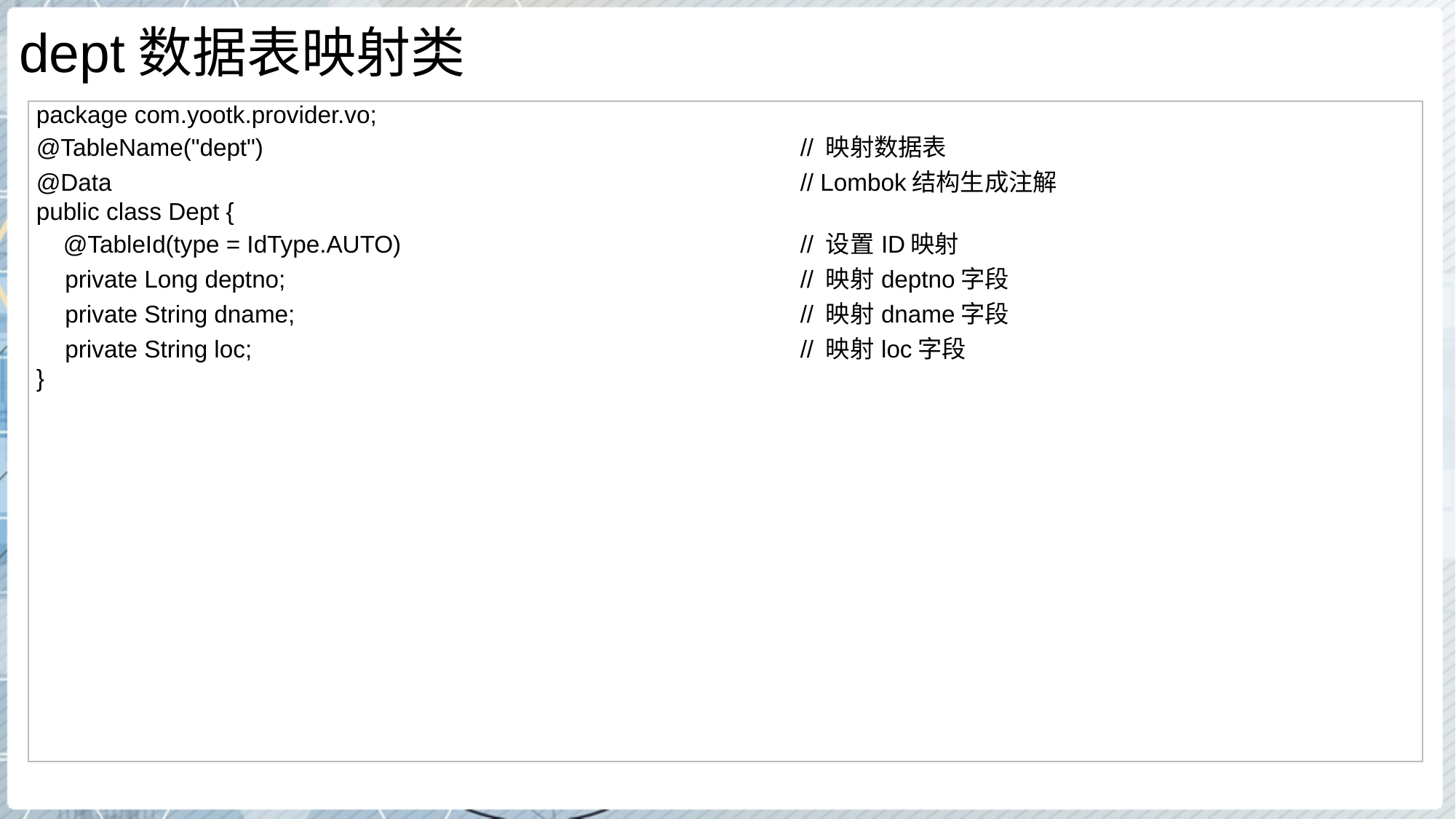

# dept数据表映射类
| package com.yootk.provider.vo; @TableName("dept") // 映射数据表 @Data // Lombok结构生成注解 public class Dept { @TableId(type = IdType.AUTO) // 设置ID映射 private Long deptno; // 映射deptno字段 private String dname; // 映射dname字段 private String loc; // 映射loc字段 } |
| --- |